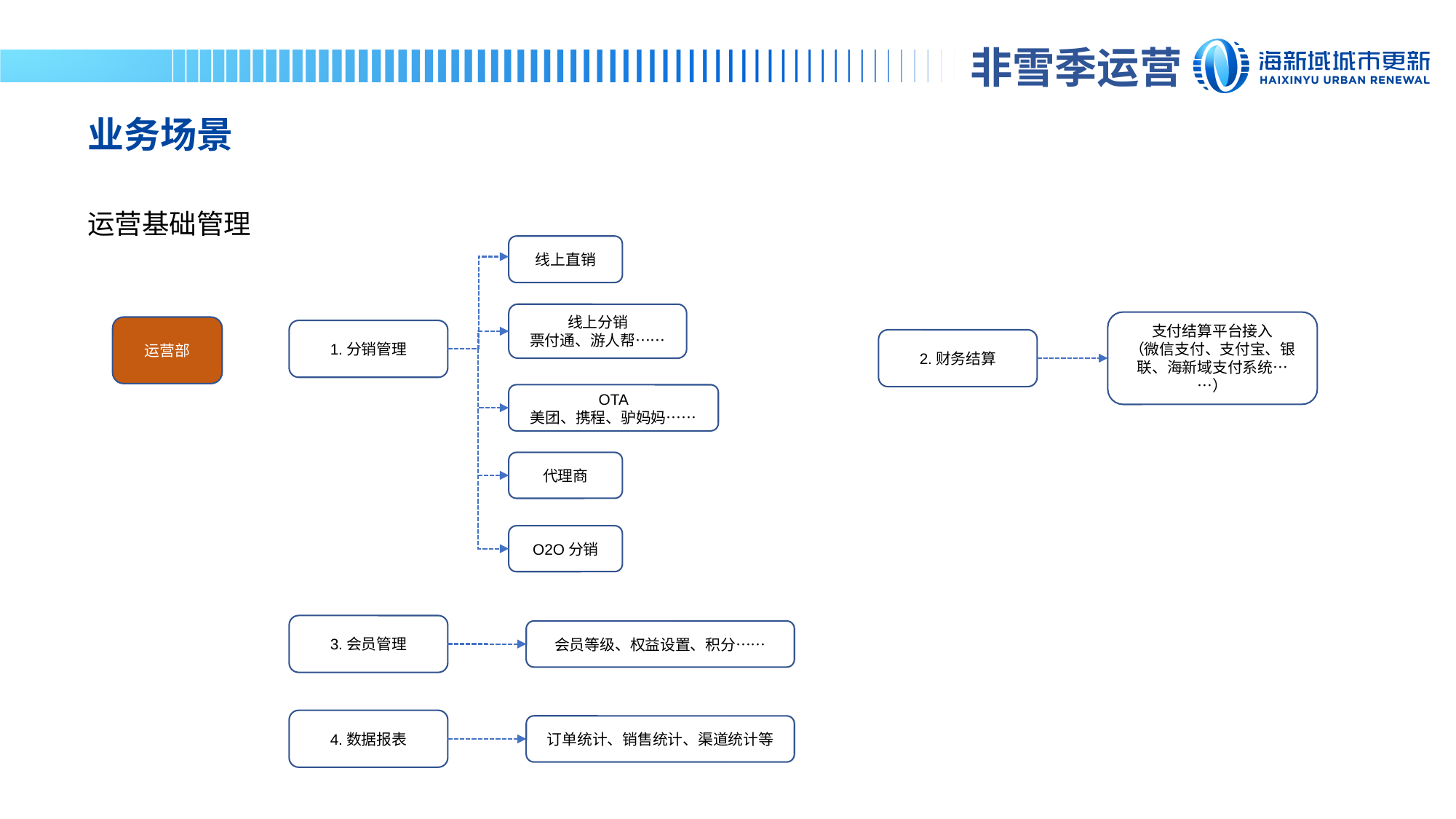

非雪季运营
业务场景
运营基础管理
线上直销
线上分销
票付通、游人帮……
支付结算平台接入
（微信支付、支付宝、银联、海新域支付系统……）
运营部
1.分销管理
2.财务结算
OTA
美团、携程、驴妈妈……
代理商
O2O分销
3.会员管理
会员等级、权益设置、积分……
4.数据报表
订单统计、销售统计、渠道统计等